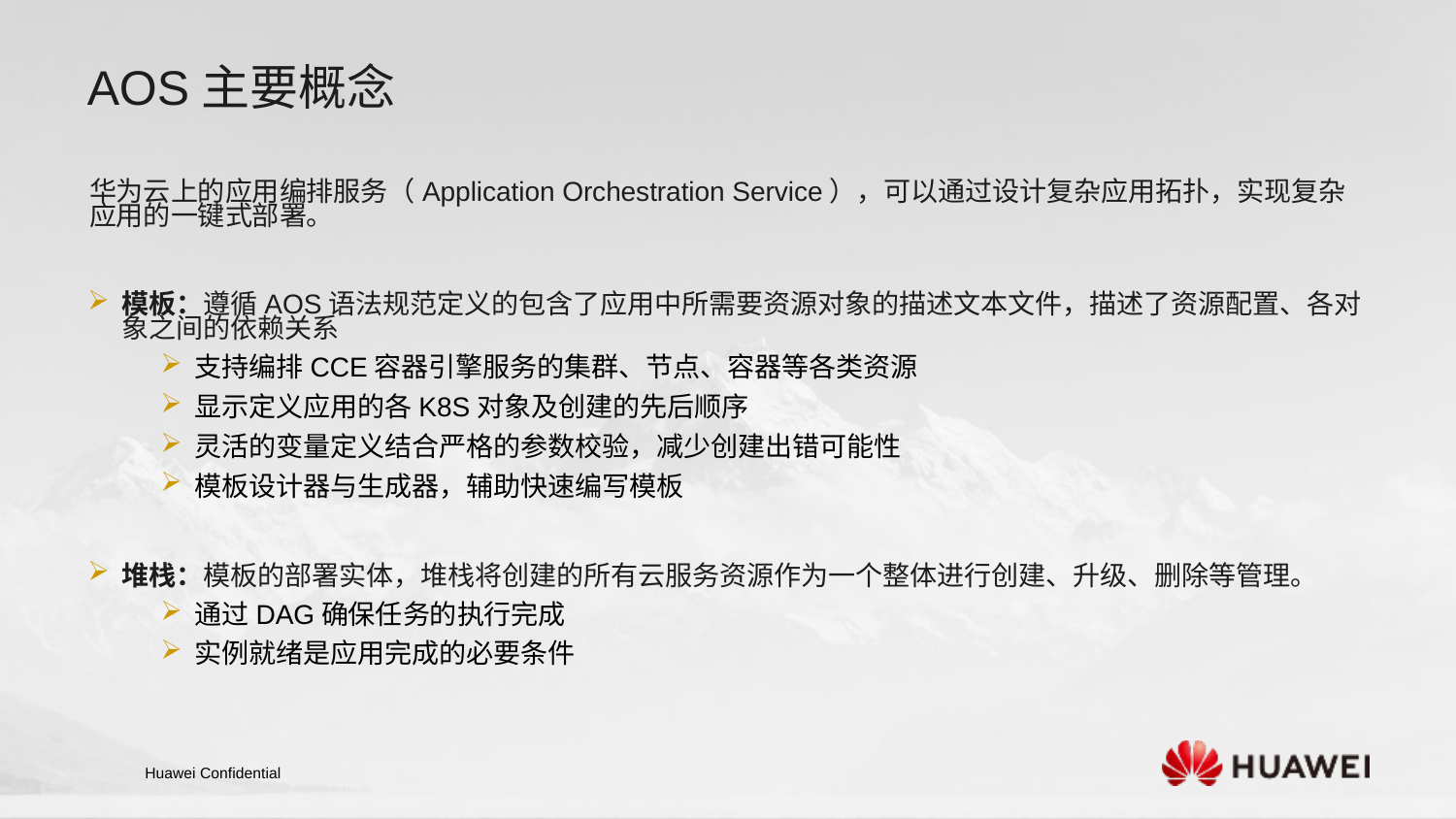

AOS主要概念

华为云上的应用编排服务（Application Orchestration Service），可以通过设计复杂应用拓扑，实现复杂应用的一键式部署。

模板：遵循AOS语法规范定义的包含了应用中所需要资源对象的描述文本文件，描述了资源配置、各对象之间的依赖关系
支持编排CCE容器引擎服务的集群、节点、容器等各类资源
显示定义应用的各K8S对象及创建的先后顺序
灵活的变量定义结合严格的参数校验，减少创建出错可能性
模板设计器与生成器，辅助快速编写模板

堆栈：模板的部署实体，堆栈将创建的所有云服务资源作为一个整体进行创建、升级、删除等管理。
通过DAG确保任务的执行完成
实例就绪是应用完成的必要条件